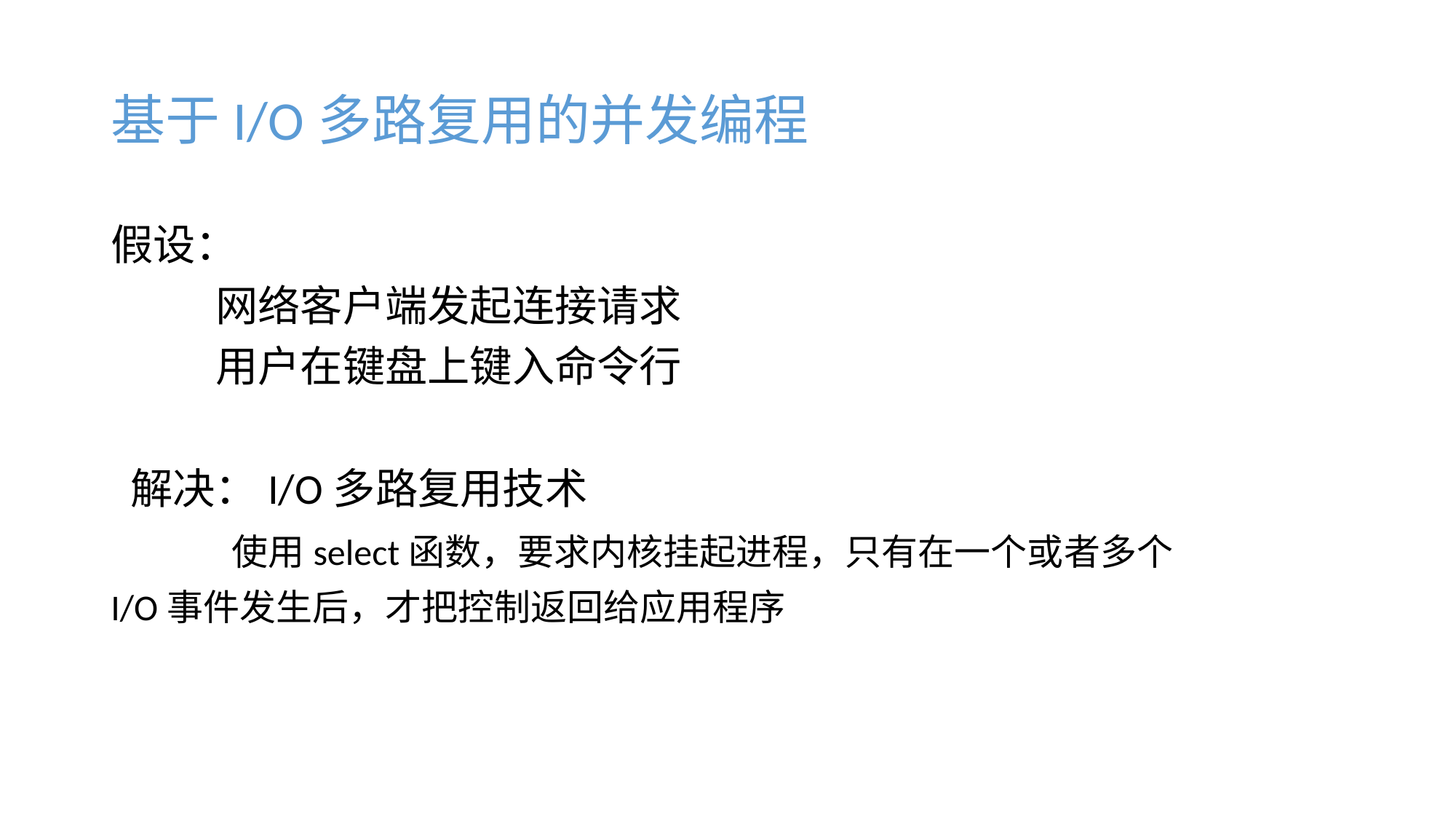

# 基于I/O多路复用的并发编程
假设：
          网络客户端发起连接请求
          用户在键盘上键入命令行

 解决：I/O多路复用技术
            使用select函数，要求内核挂起进程，只有在一个或者多个
I/O事件发生后，才把控制返回给应用程序